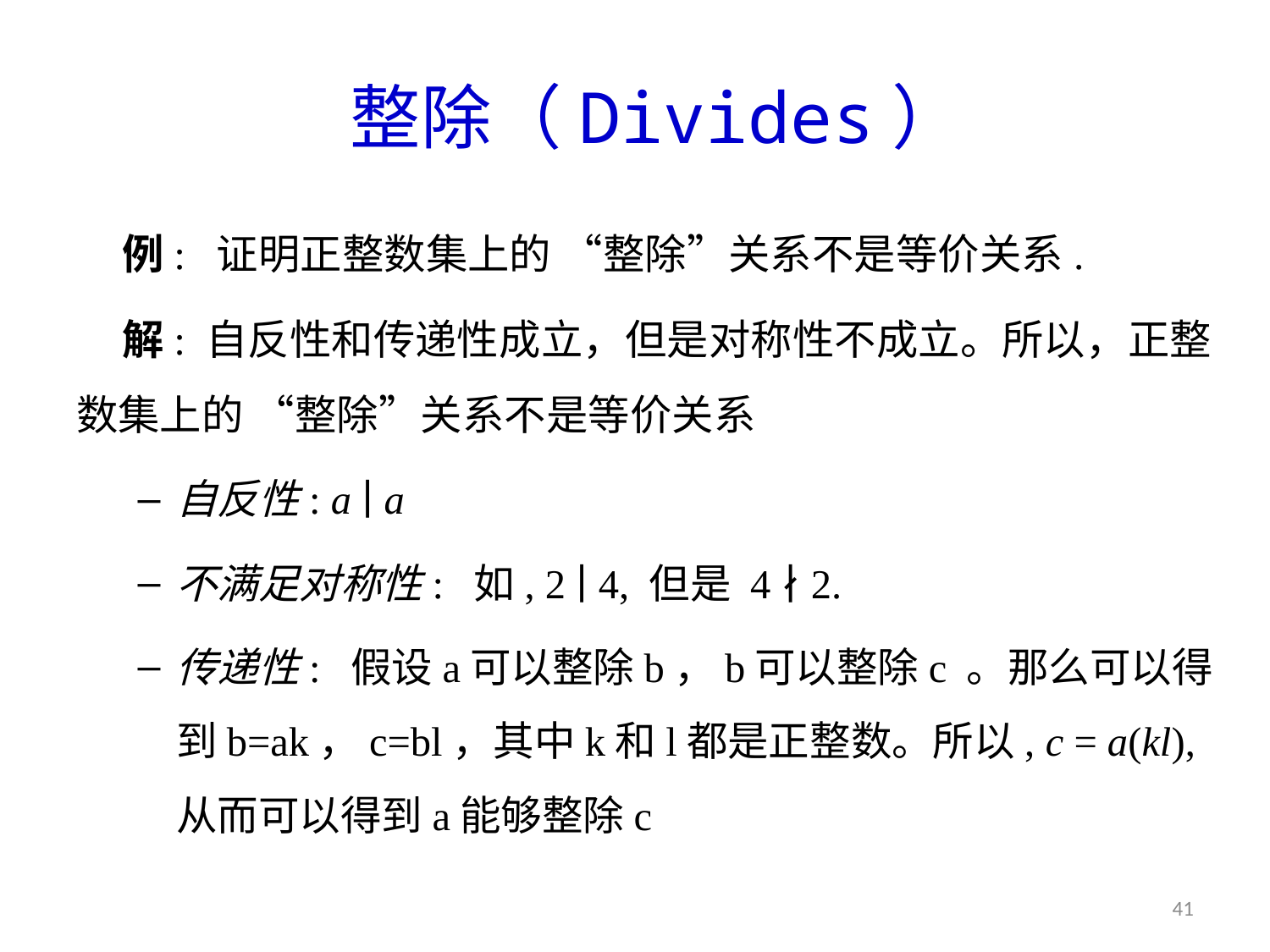

# 整除（Divides）
例:  证明正整数集上的 “整除”关系不是等价关系.
解: 自反性和传递性成立，但是对称性不成立。所以，正整数集上的 “整除”关系不是等价关系
自反性: a ∣ a
不满足对称性:  如, 2 ∣ 4, 但是 4 ∤ 2.
传递性:  假设a可以整除b，b可以整除c 。那么可以得到b=ak，c=bl，其中k和l都是正整数。所以, c = a(kl), 从而可以得到a能够整除c
41